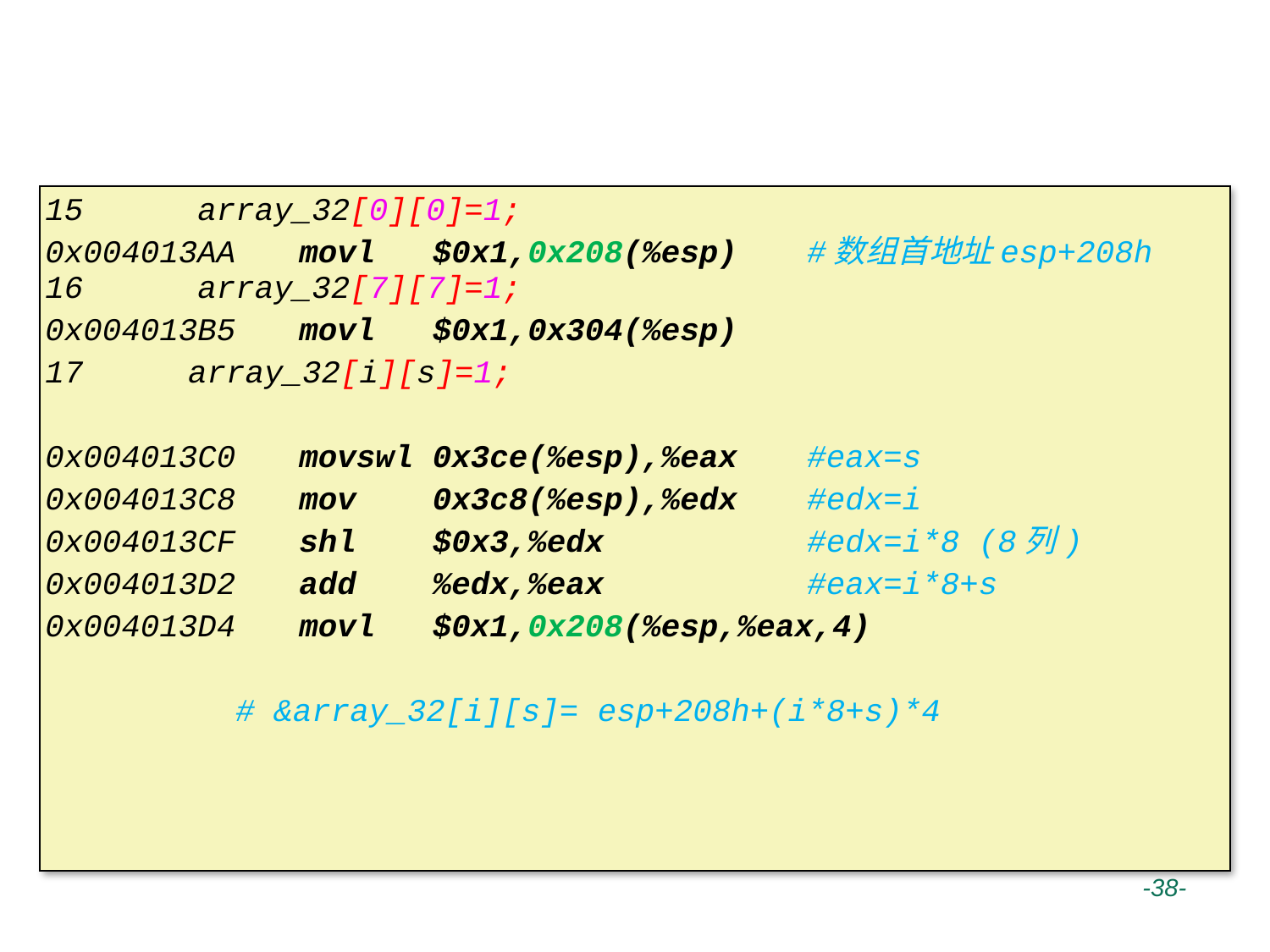

# 二维数组变量寻址方式
15      array_32[0][0]=1;
0x004013AA	movl   $0x1,0x208(%esp) 	#数组首地址esp+208h
16      array_32[7][7]=1;
0x004013B5	movl   $0x1,0x304(%esp)
     array_32[i][s]=1;

0x004013C0	movswl 0x3ce(%esp),%eax 	#eax=s
0x004013C8	mov    0x3c8(%esp),%edx 	#edx=i
0x004013CF	shl    $0x3,%edx	    	#edx=i*8 (8列)
0x004013D2	add    %edx,%eax        	#eax=i*8+s
0x004013D4	movl   $0x1,0x208(%esp,%eax,4)

          # &array_32[i][s]= esp+208h+(i*8+s)*4

 -38-